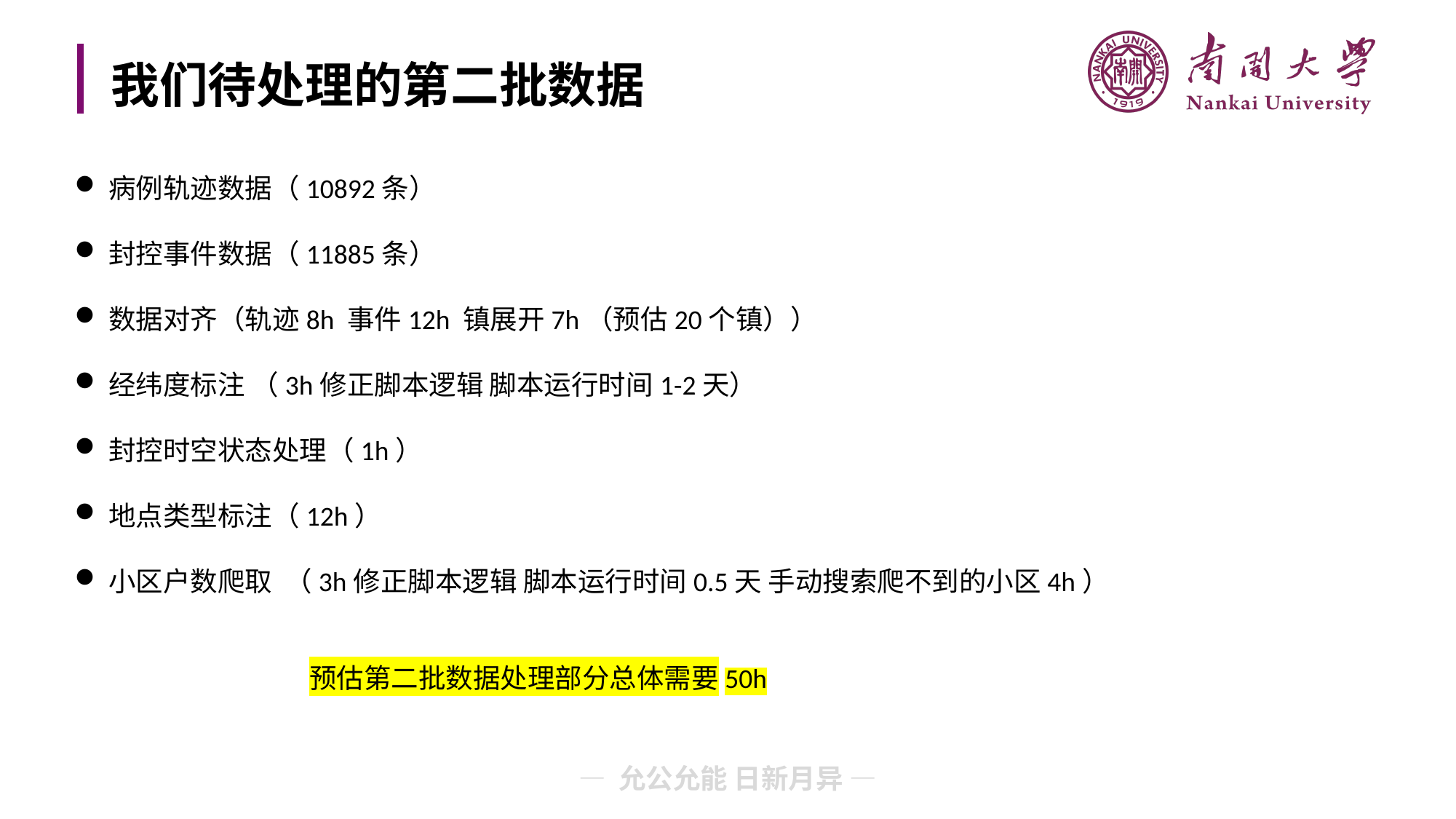

# 我们待处理的第二批数据

病例轨迹数据（10892条）

封控事件数据（11885条）

数据对齐（轨迹8h 事件12h 镇展开7h（预估20个镇））

经纬度标注 （3h修正脚本逻辑 脚本运行时间1-2天）

封控时空状态处理（1h）

地点类型标注（12h）

小区户数爬取  （3h修正脚本逻辑 脚本运行时间0.5天 手动搜索爬不到的小区4h）

预估第二批数据处理部分总体需要50h